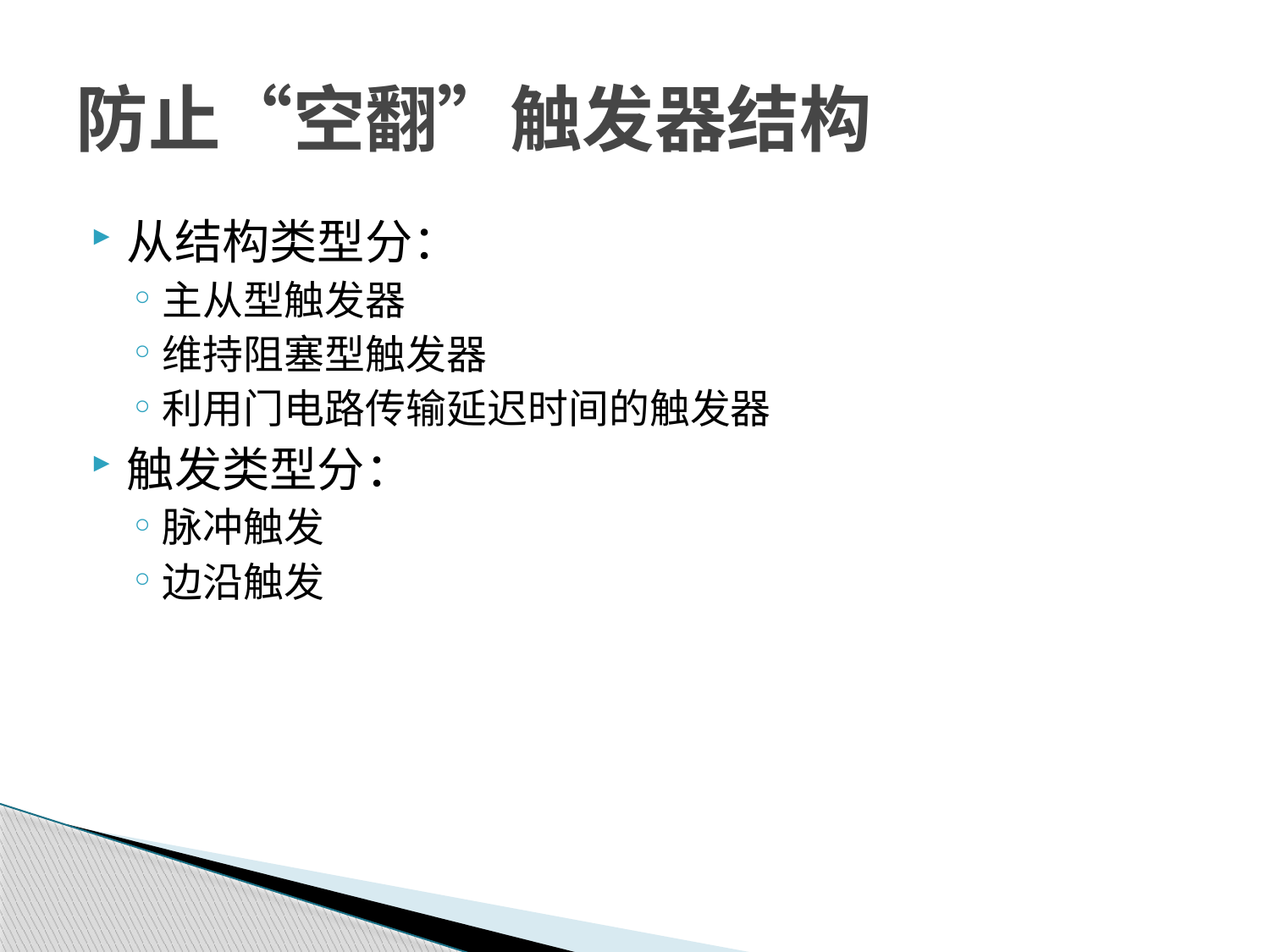

# 防止“空翻”触发器结构
从结构类型分：
主从型触发器
维持阻塞型触发器
利用门电路传输延迟时间的触发器
触发类型分：
脉冲触发
边沿触发